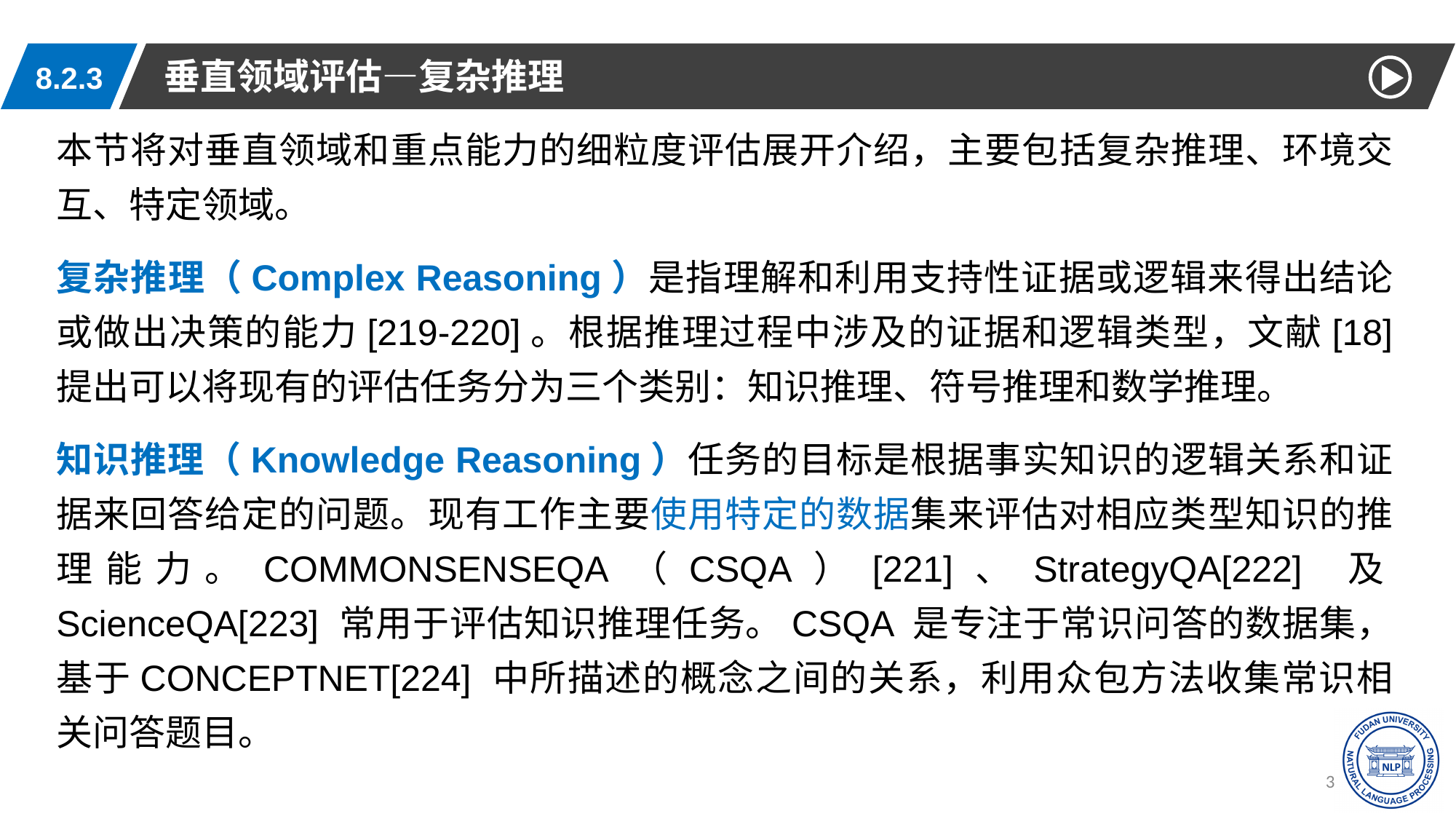

垂直领域评估—复杂推理
8.2.3

本节将对垂直领域和重点能力的细粒度评估展开介绍，主要包括复杂推理、环境交互、特定领域。
复杂推理（Complex Reasoning）是指理解和利用支持性证据或逻辑来得出结论或做出决策的能力[219-220]。根据推理过程中涉及的证据和逻辑类型，文献[18] 提出可以将现有的评估任务分为三个类别：知识推理、符号推理和数学推理。
知识推理（Knowledge Reasoning）任务的目标是根据事实知识的逻辑关系和证据来回答给定的问题。现有工作主要使用特定的数据集来评估对相应类型知识的推理能力。COMMONSENSEQA（CSQA）[221]、StrategyQA[222] 及ScienceQA[223] 常用于评估知识推理任务。CSQA 是专注于常识问答的数据集，基于CONCEPTNET[224] 中所描述的概念之间的关系，利用众包方法收集常识相关问答题目。
35